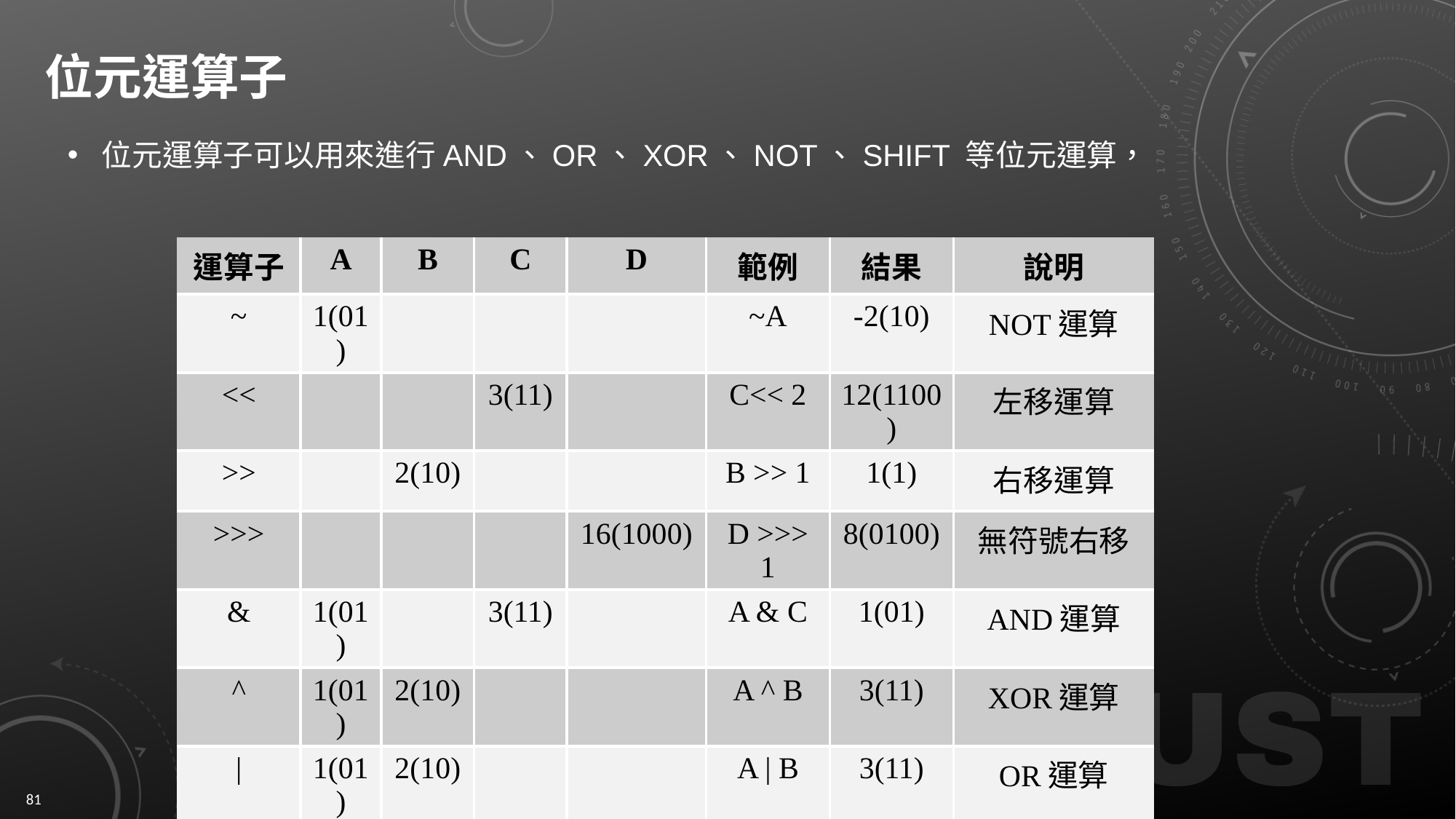

# 位元運算子
位元運算子可以用來進行AND、OR、XOR、NOT、SHIFT 等位元運算，

| 運算子 | A | B | C | D | 範例 | 結果 | 說明 |
| --- | --- | --- | --- | --- | --- | --- | --- |
| ~ | 1(01) |  |  |  | ~A | -2(10) | NOT運算 |
| << |  |  | 3(11) |  | C<< 2 | 12(1100) | 左移運算 |
| >> |  | 2(10) |  |  | B >> 1 | 1(1) | 右移運算 |
| >>> |  |  |  | 16(1000) | D >>> 1 | 8(0100) | 無符號右移 |
| & | 1(01) |  | 3(11) |  | A & C | 1(01) | AND運算 |
| ^ | 1(01) | 2(10) |  |  | A ^ B | 3(11) | XOR運算 |
| | | 1(01) | 2(10) |  |  | A | B | 3(11) | OR運算 |